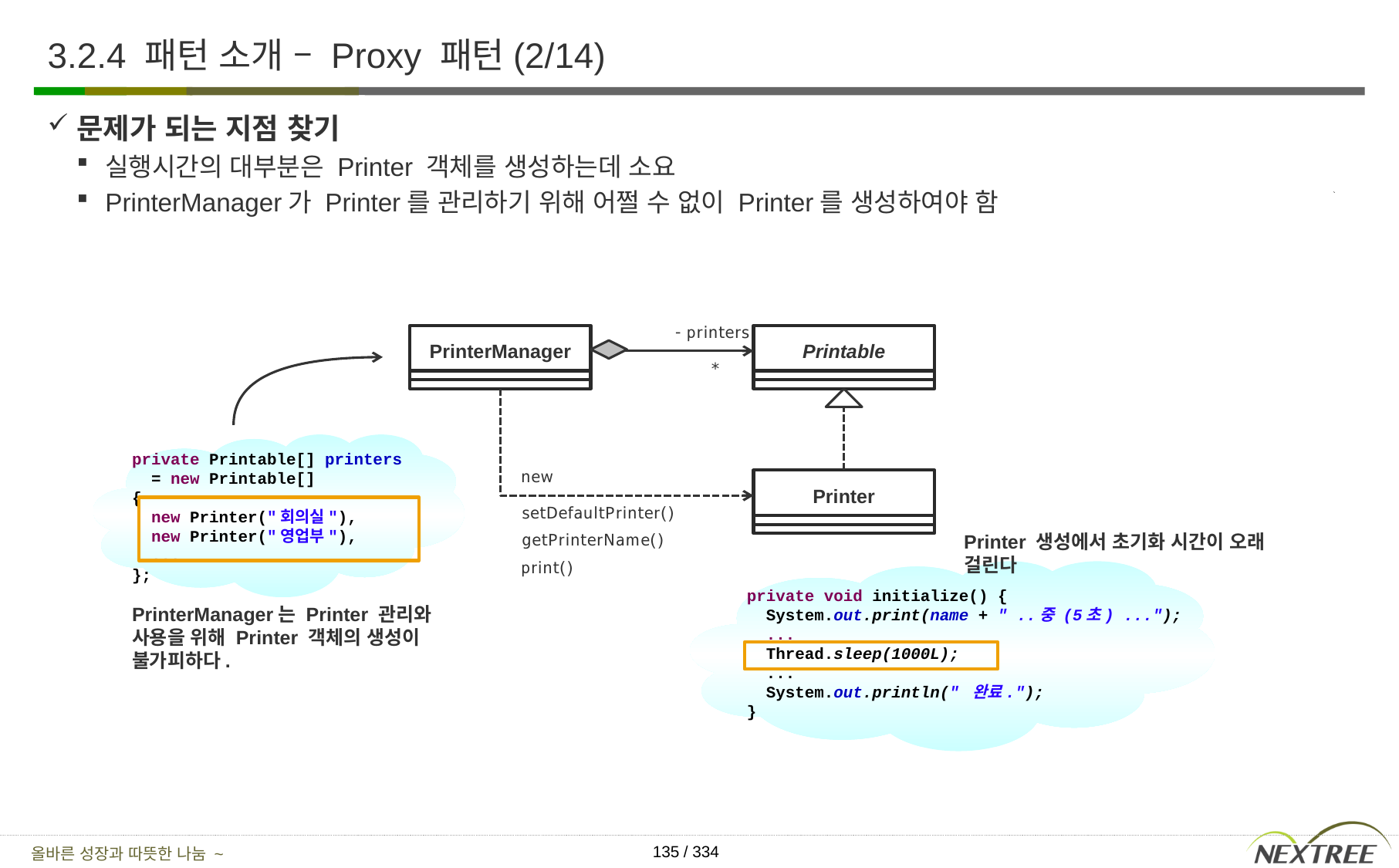

# 3.2.4 패턴 소개 – Proxy 패턴(2/14)
문제가 되는 지점 찾기
실행시간의 대부분은 Printer 객체를 생성하는데 소요
PrinterManager가 Printer를 관리하기 위해 어쩔 수 없이 Printer를 생성하여야 함
- printers
PrinterManager
Printable

*

private Printable[] printers
  = new Printable[]
{
  new Printer("회의실"),
  new Printer("영업부"),
  ...
};
new
Printer

setDefaultPrinter()

getPrinterName()
Printer 생성에서 초기화 시간이 오래 걸린다
print()

private void initialize() {
  System.out.print(name + " ..중 (5초) ...");
  ...
  Thread.sleep(1000L);
  ...
  System.out.println(" 완료.");
}

PrinterManager는 Printer 관리와 사용을 위해 Printer 객체의 생성이 불가피하다.